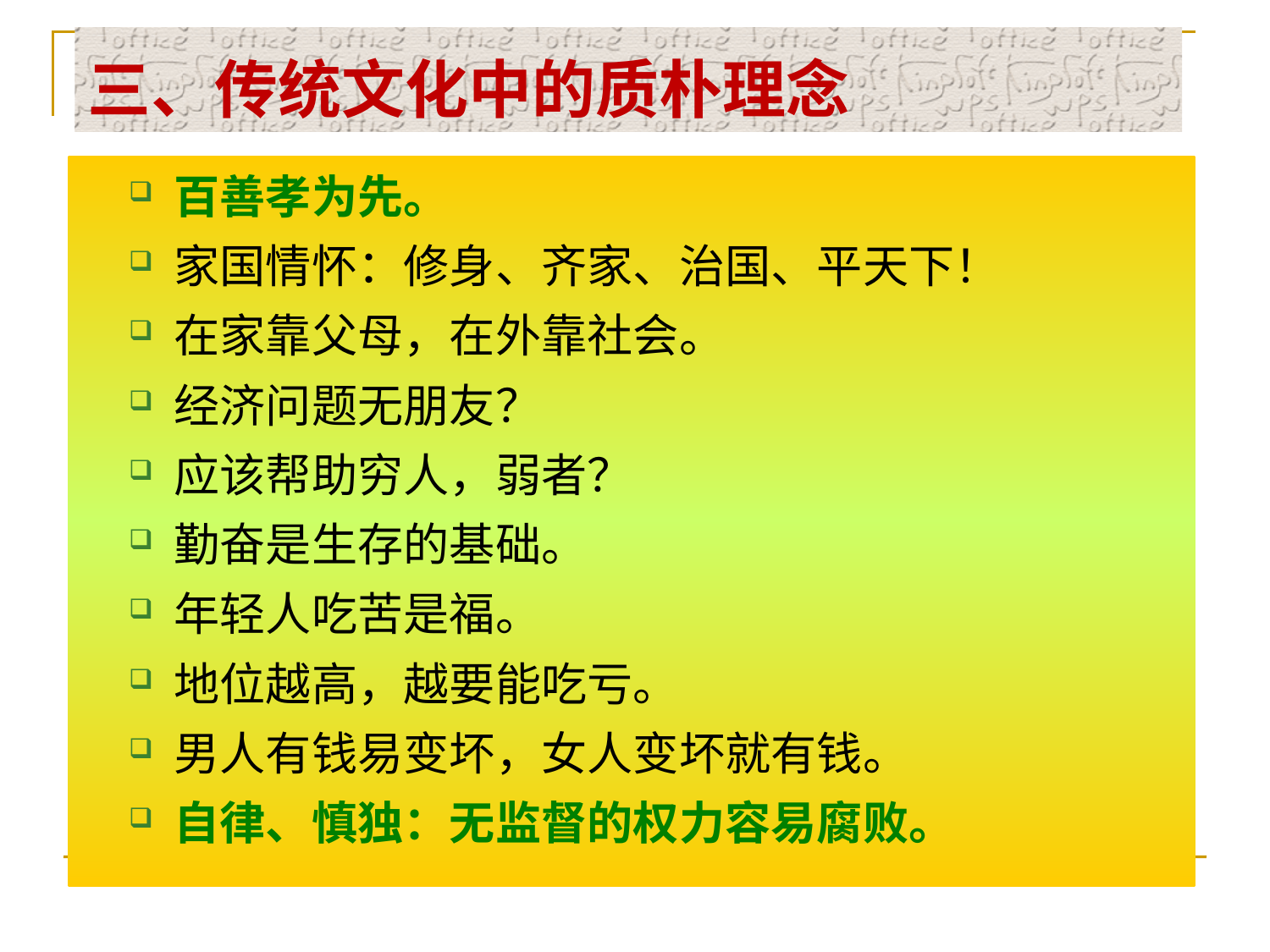

三、传统文化中的质朴理念
百善孝为先。
家国情怀：修身、齐家、治国、平天下！
在家靠父母，在外靠社会。
经济问题无朋友？
应该帮助穷人，弱者？
勤奋是生存的基础。
年轻人吃苦是福。
地位越高，越要能吃亏。
男人有钱易变坏，女人变坏就有钱。
自律、慎独：无监督的权力容易腐败。

68